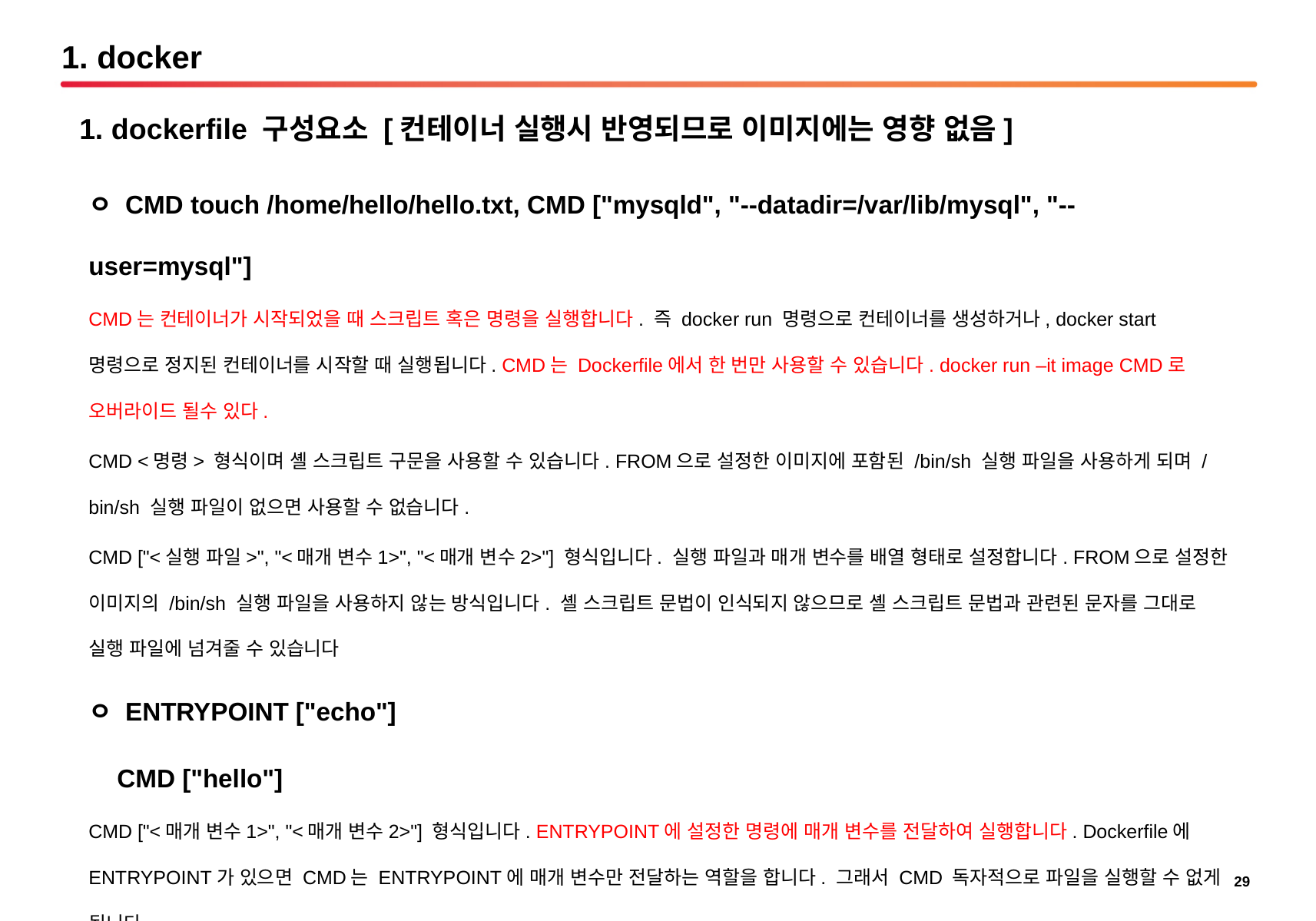

# 1. docker
1. dockerfile 구성요소 [컨테이너 실행시 반영되므로 이미지에는 영향 없음]

ㅇ CMD touch /home/hello/hello.txt, CMD ["mysqld", "--datadir=/var/lib/mysql", "--user=mysql"]
CMD는 컨테이너가 시작되었을 때 스크립트 혹은 명령을 실행합니다. 즉 docker run 명령으로 컨테이너를 생성하거나, docker start 명령으로 정지된 컨테이너를 시작할 때 실행됩니다. CMD는 Dockerfile에서 한 번만 사용할 수 있습니다. docker run –it image CMD로 오버라이드 될수 있다.
CMD <명령> 형식이며 셸 스크립트 구문을 사용할 수 있습니다. FROM으로 설정한 이미지에 포함된 /bin/sh 실행 파일을 사용하게 되며 /bin/sh 실행 파일이 없으면 사용할 수 없습니다.
CMD ["<실행 파일>", "<매개 변수1>", "<매개 변수2>"] 형식입니다. 실행 파일과 매개 변수를 배열 형태로 설정합니다. FROM으로 설정한 이미지의 /bin/sh 실행 파일을 사용하지 않는 방식입니다. 셸 스크립트 문법이 인식되지 않으므로 셸 스크립트 문법과 관련된 문자를 그대로 실행 파일에 넘겨줄 수 있습니다
ㅇ ENTRYPOINT ["echo"]
    CMD ["hello"]
CMD ["<매개 변수1>", "<매개 변수2>"] 형식입니다. ENTRYPOINT에 설정한 명령에 매개 변수를 전달하여 실행합니다. Dockerfile에 ENTRYPOINT가 있으면 CMD는 ENTRYPOINT에 매개 변수만 전달하는 역할을 합니다. 그래서 CMD 독자적으로 파일을 실행할 수 없게 됩니다